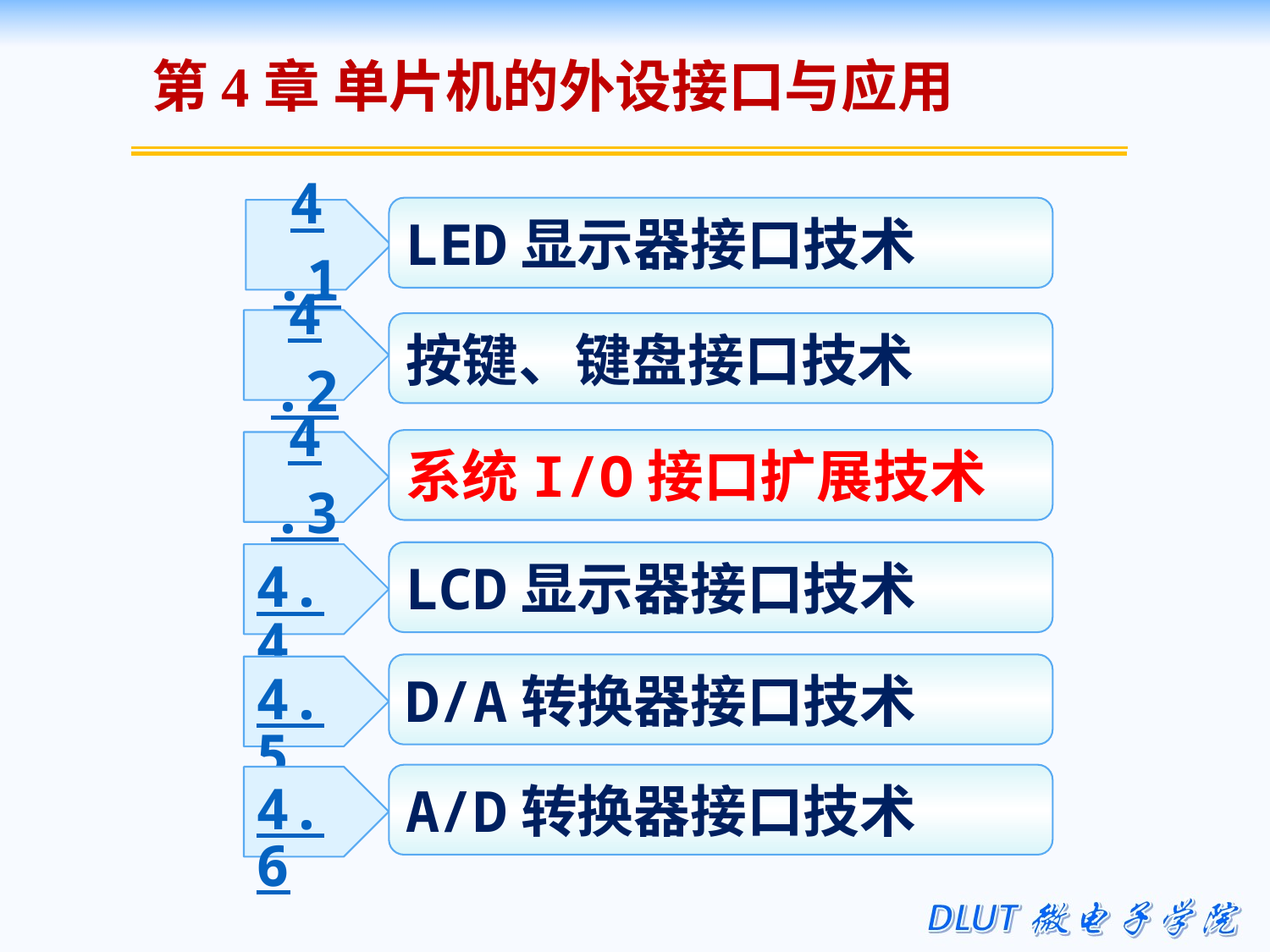

第4章 单片机的外设接口与应用

LED显示器接口技术
4.1
4.2
按键、键盘接口技术
系统I/O接口扩展技术
4.3
LCD显示器接口技术
4.4
D/A转换器接口技术
4.5
A/D转换器接口技术
4.6